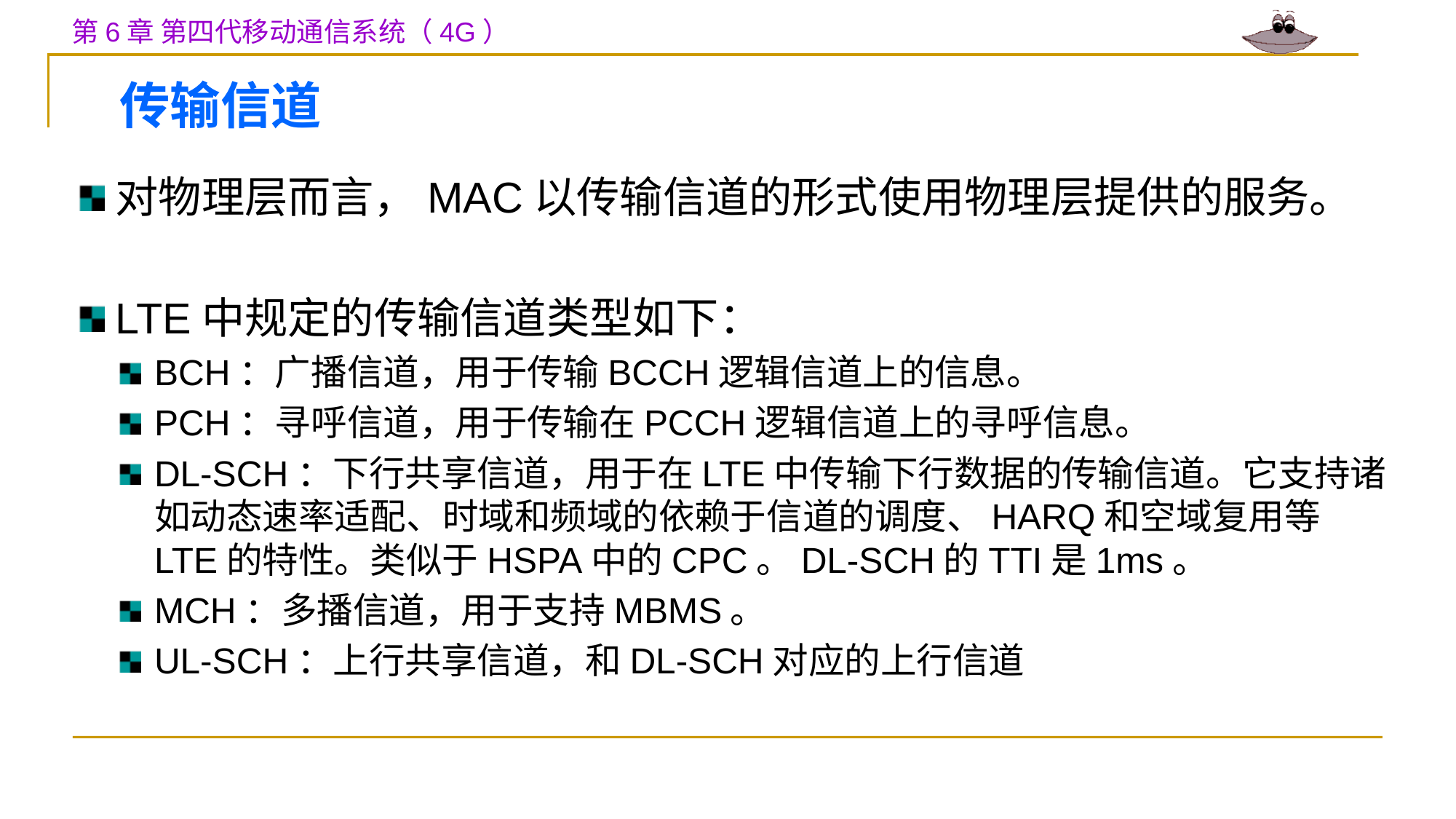

传输信道
对物理层而言，MAC以传输信道的形式使用物理层提供的服务。

LTE中规定的传输信道类型如下：
BCH：广播信道，用于传输BCCH逻辑信道上的信息。
PCH：寻呼信道，用于传输在PCCH逻辑信道上的寻呼信息。
DL-SCH：下行共享信道，用于在LTE中传输下行数据的传输信道。它支持诸如动态速率适配、时域和频域的依赖于信道的调度、HARQ和空域复用等LTE的特性。类似于HSPA中的CPC。DL-SCH的TTI是1ms。
MCH：多播信道，用于支持MBMS。
UL-SCH：上行共享信道，和DL-SCH对应的上行信道